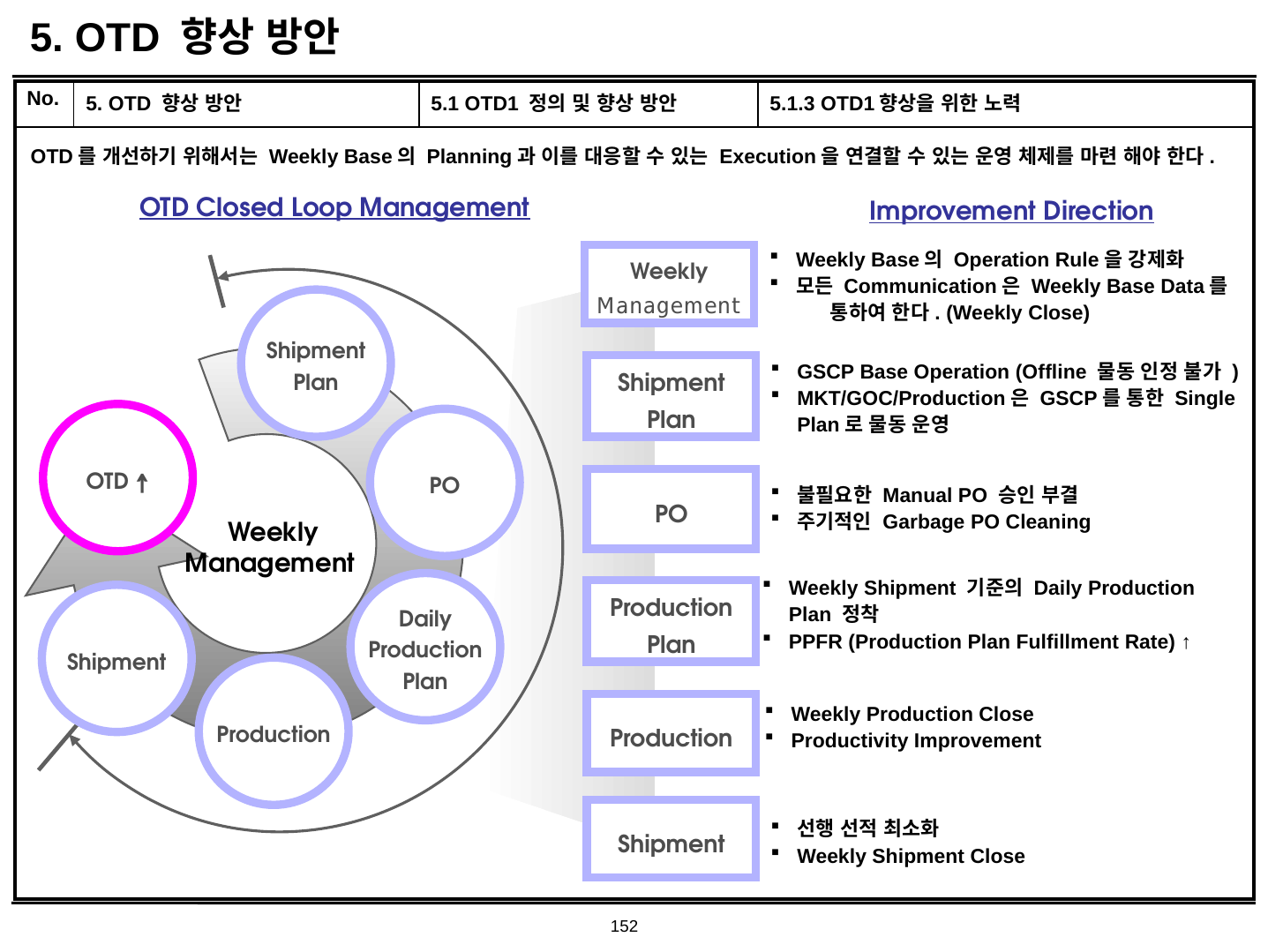

# 5. OTD 향상 방안
| No. | 5. OTD 향상 방안 | 5.1 OTD1 정의 및 향상 방안 | 5.1.3 OTD1향상을 위한 노력 |
| --- | --- | --- | --- |
|  |  |  |  |
OTD를 개선하기 위해서는 Weekly Base의 Planning과 이를 대응할 수 있는 Execution을 연결할 수 있는 운영 체제를 마련 해야 한다.
OTD Closed Loop Management
Improvement Direction
Weekly Base의 Operation Rule을 강제화
모든 Communication은 Weekly Base Data를          통하여 한다. (Weekly Close)
Weekly
Management

Shipment
Plan

Shipment
Plan
GSCP Base Operation (Offline 물동 인정 불가 )
MKT/GOC/Production은 GSCP를 통한 Single Plan로 물동 운영
OTD ↑
PO
PO
불필요한 Manual PO 승인 부결
주기적인 Garbage PO Cleaning
 Weekly
Management
Daily
Production
Plan
Production
Plan
Weekly Shipment 기준의 Daily Production Plan 정착
PPFR (Production Plan Fulfillment Rate) ↑
Shipment
Production
Production
Weekly Production Close
Productivity Improvement

Shipment
선행 선적 최소화
Weekly Shipment Close
152